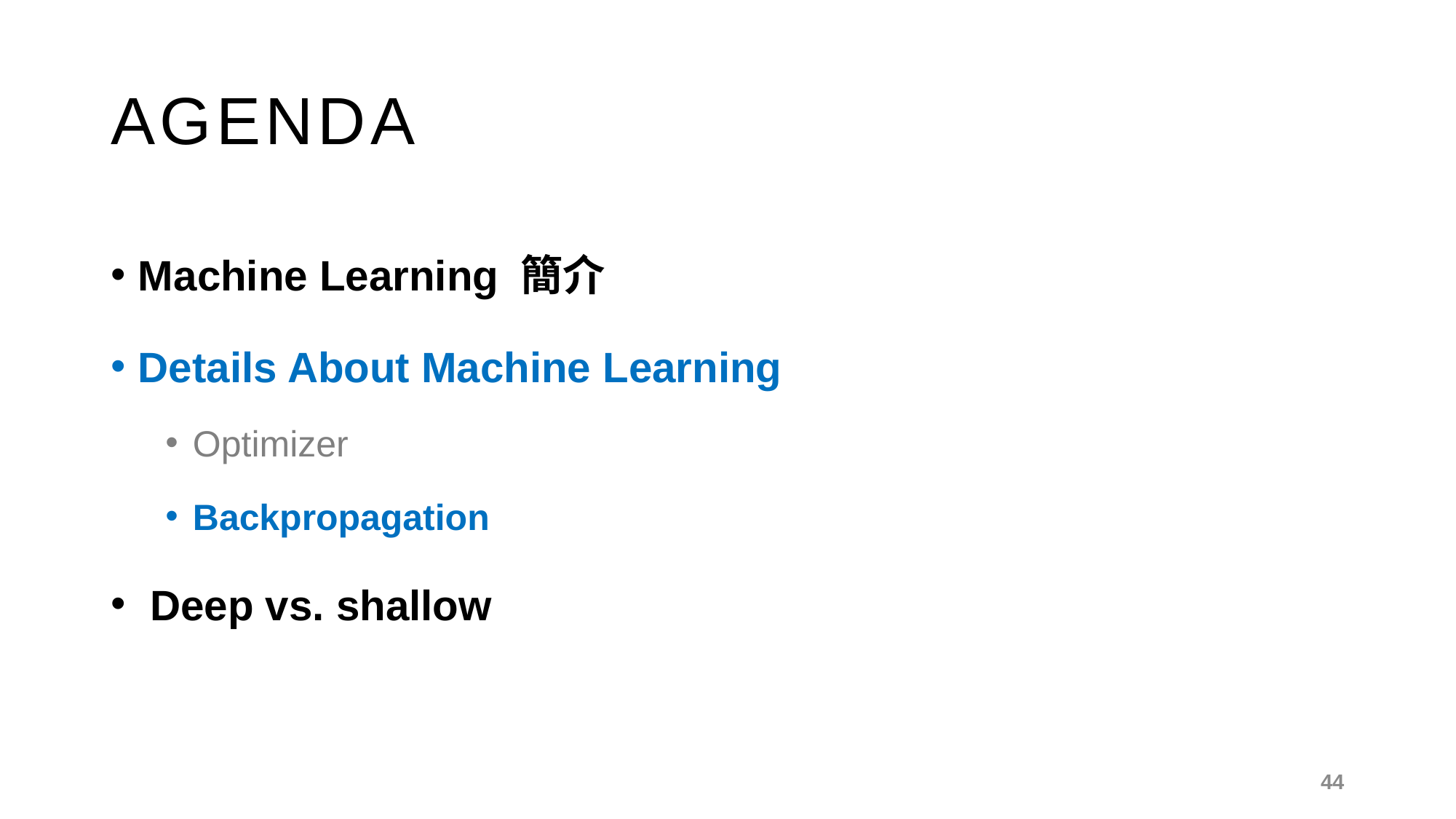

# AGENDA
Machine Learning 簡介
Details About Machine Learning
Optimizer
Backpropagation
 Deep vs. shallow
44